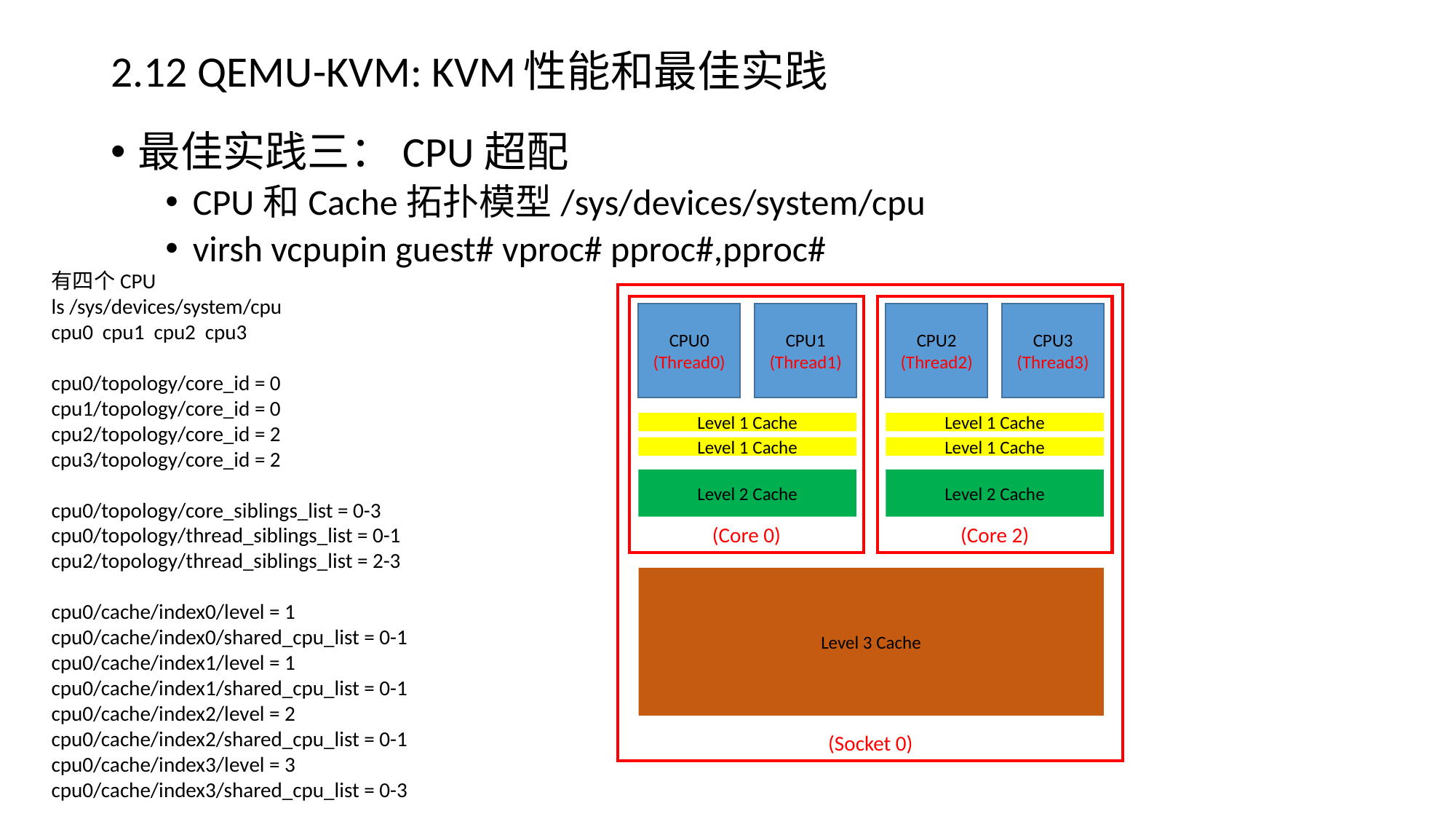

# 2.12 QEMU-KVM: KVM性能和最佳实践
最佳实践三：CPU超配
CPU和Cache拓扑模型/sys/devices/system/cpu
virsh vcpupin guest# vproc# pproc#,pproc#
有四个CPU
ls /sys/devices/system/cpu
cpu0  cpu1  cpu2  cpu3

cpu0/topology/core_id = 0
cpu1/topology/core_id = 0
cpu2/topology/core_id = 2
cpu3/topology/core_id = 2

cpu0/topology/core_siblings_list = 0-3
cpu0/topology/thread_siblings_list = 0-1
cpu2/topology/thread_siblings_list = 2-3

cpu0/cache/index0/level = 1
cpu0/cache/index0/shared_cpu_list = 0-1
cpu0/cache/index1/level = 1
cpu0/cache/index1/shared_cpu_list = 0-1
cpu0/cache/index2/level = 2
cpu0/cache/index2/shared_cpu_list = 0-1
cpu0/cache/index3/level = 3
cpu0/cache/index3/shared_cpu_list = 0-3
(Socket 0)
(Core 0)
(Core 2)
CPU2
(Thread2)
CPU3
(Thread3)
CPU0
(Thread0)
CPU1
(Thread1)
Level 1 Cache
Level 1 Cache
Level 1 Cache
Level 1 Cache
Level 2 Cache
Level 2 Cache
Level 3 Cache